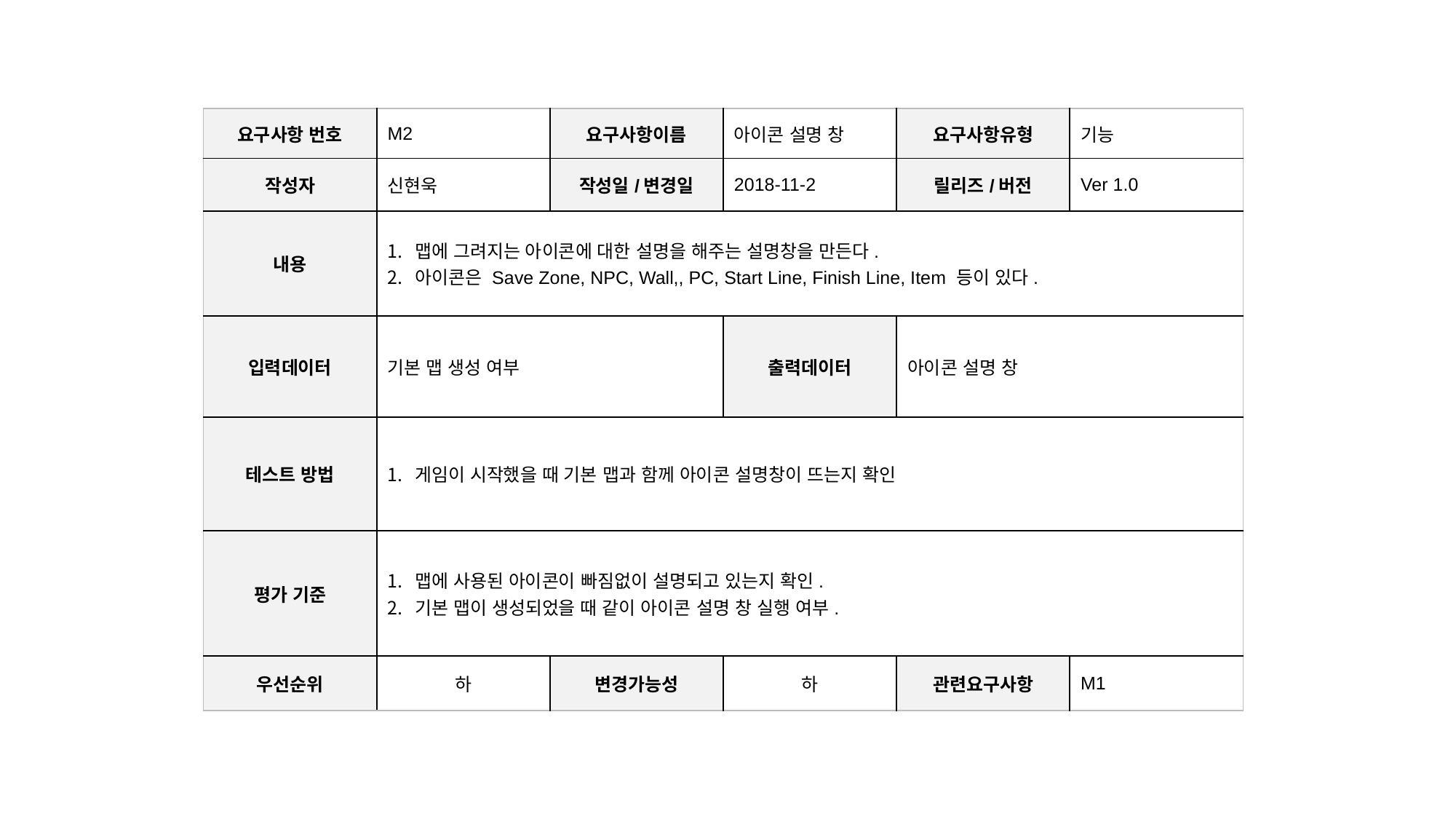

| 요구사항 번호 | M2 | 요구사항이름 | 아이콘 설명 창 | 요구사항유형 | 기능 |
| --- | --- | --- | --- | --- | --- |
| 작성자 | 신현욱 | 작성일/변경일 | 2018-11-2 | 릴리즈/버전 | Ver 1.0 |
| 내용 | 맵에 그려지는 아이콘에 대한 설명을 해주는 설명창을 만든다. 아이콘은 Save Zone, NPC, Wall,, PC, Start Line, Finish Line, Item 등이 있다. |  |  |  |  |
| 입력데이터 | 기본 맵 생성 여부 |  | 출력데이터 | 아이콘 설명 창 |  |
| 테스트 방법 | 게임이 시작했을 때 기본 맵과 함께 아이콘 설명창이 뜨는지 확인 |  |  |  |  |
| 평가 기준 | 맵에 사용된 아이콘이 빠짐없이 설명되고 있는지 확인. 기본 맵이 생성되었을 때 같이 아이콘 설명 창 실행 여부. |  |  |  |  |
| 우선순위 | 하 | 변경가능성 | 하 | 관련요구사항 | M1 |